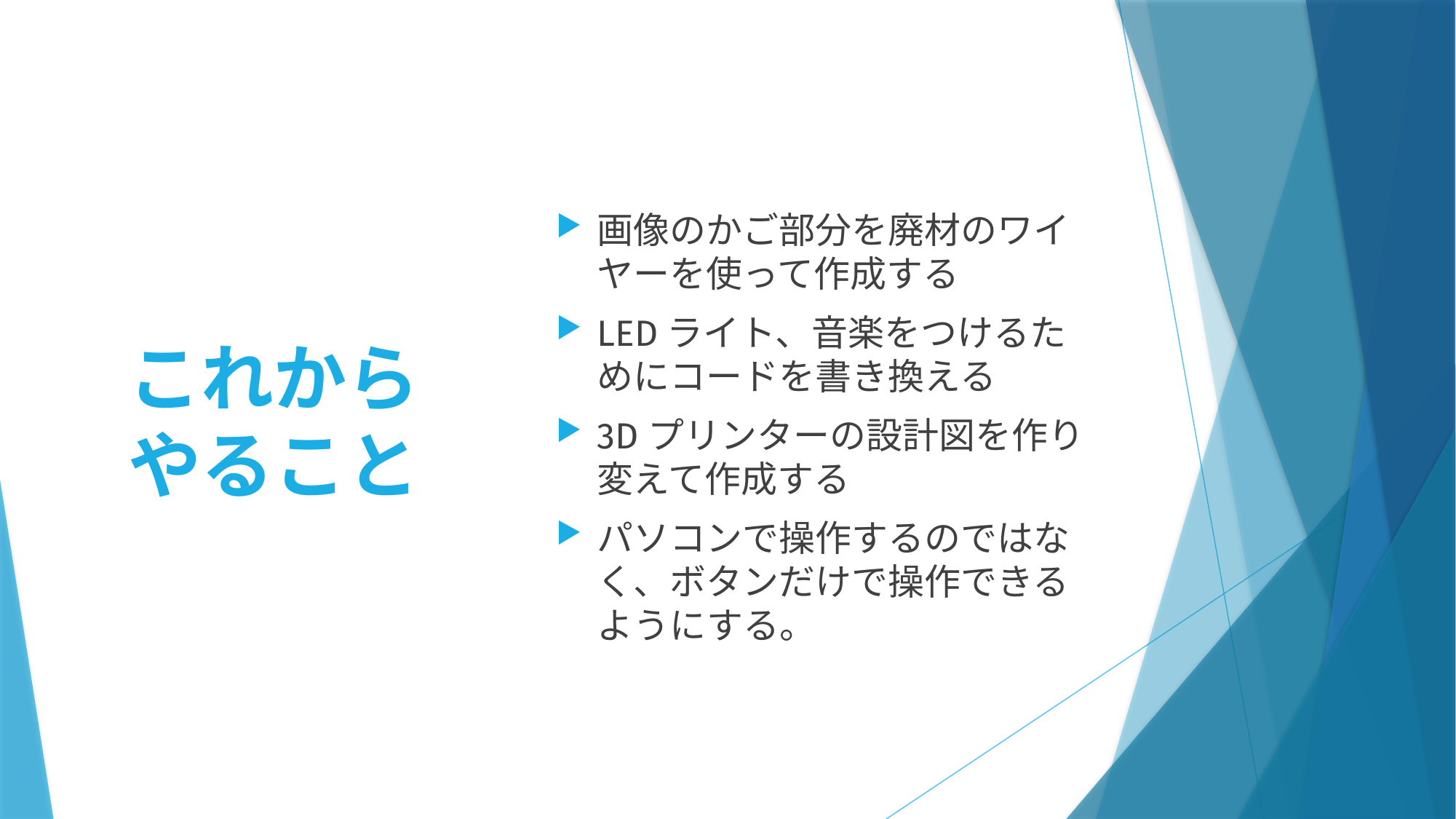

画像のかご部分を廃材のワイヤーを使って作成する
LEDライト、音楽をつけるためにコードを書き換える
3Dプリンターの設計図を作り変えて作成する
パソコンで操作するのではなく、ボタンだけで操作できるようにする。
# これから やること